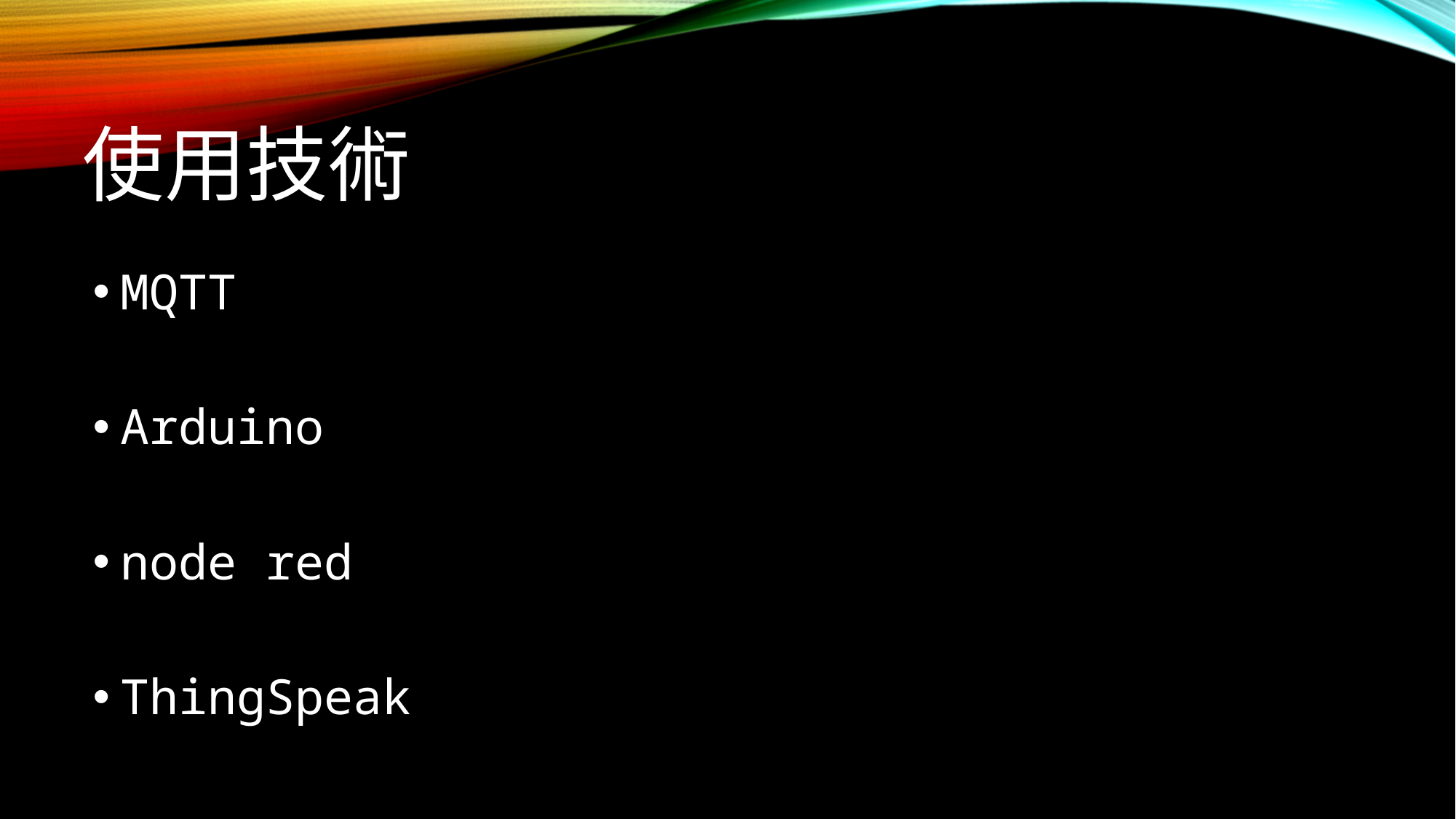

# 使用技術
MQTT

Arduino

node red

ThingSpeak